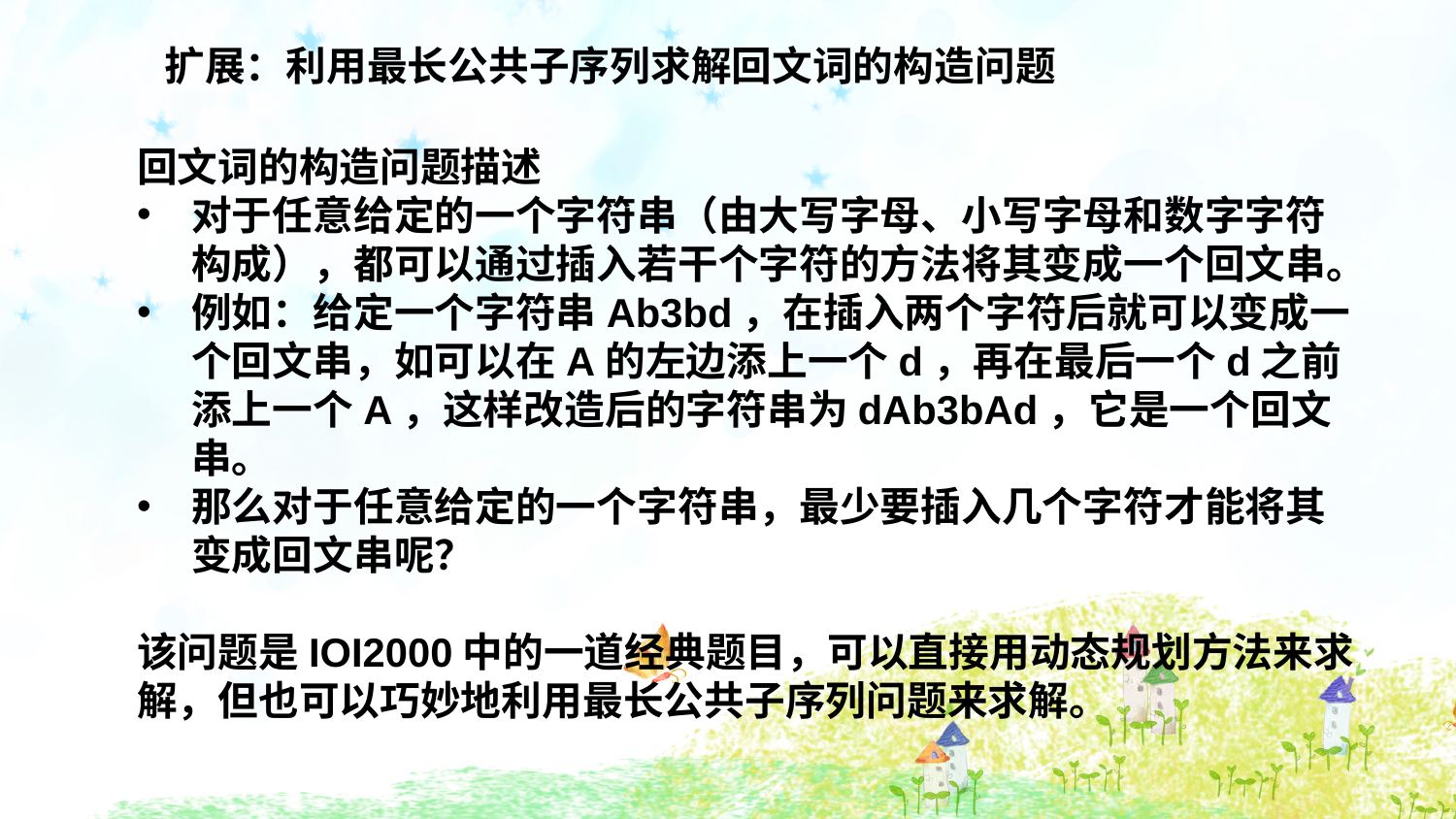

扩展：利用最长公共子序列求解回文词的构造问题
回文词的构造问题描述
对于任意给定的一个字符串（由大写字母、小写字母和数字字符构成），都可以通过插入若干个字符的方法将其变成一个回文串。
例如：给定一个字符串Ab3bd，在插入两个字符后就可以变成一个回文串，如可以在A的左边添上一个d，再在最后一个d之前添上一个A，这样改造后的字符串为dAb3bAd，它是一个回文串。
那么对于任意给定的一个字符串，最少要插入几个字符才能将其变成回文串呢？

该问题是IOI2000中的一道经典题目，可以直接用动态规划方法来求解，但也可以巧妙地利用最长公共子序列问题来求解。